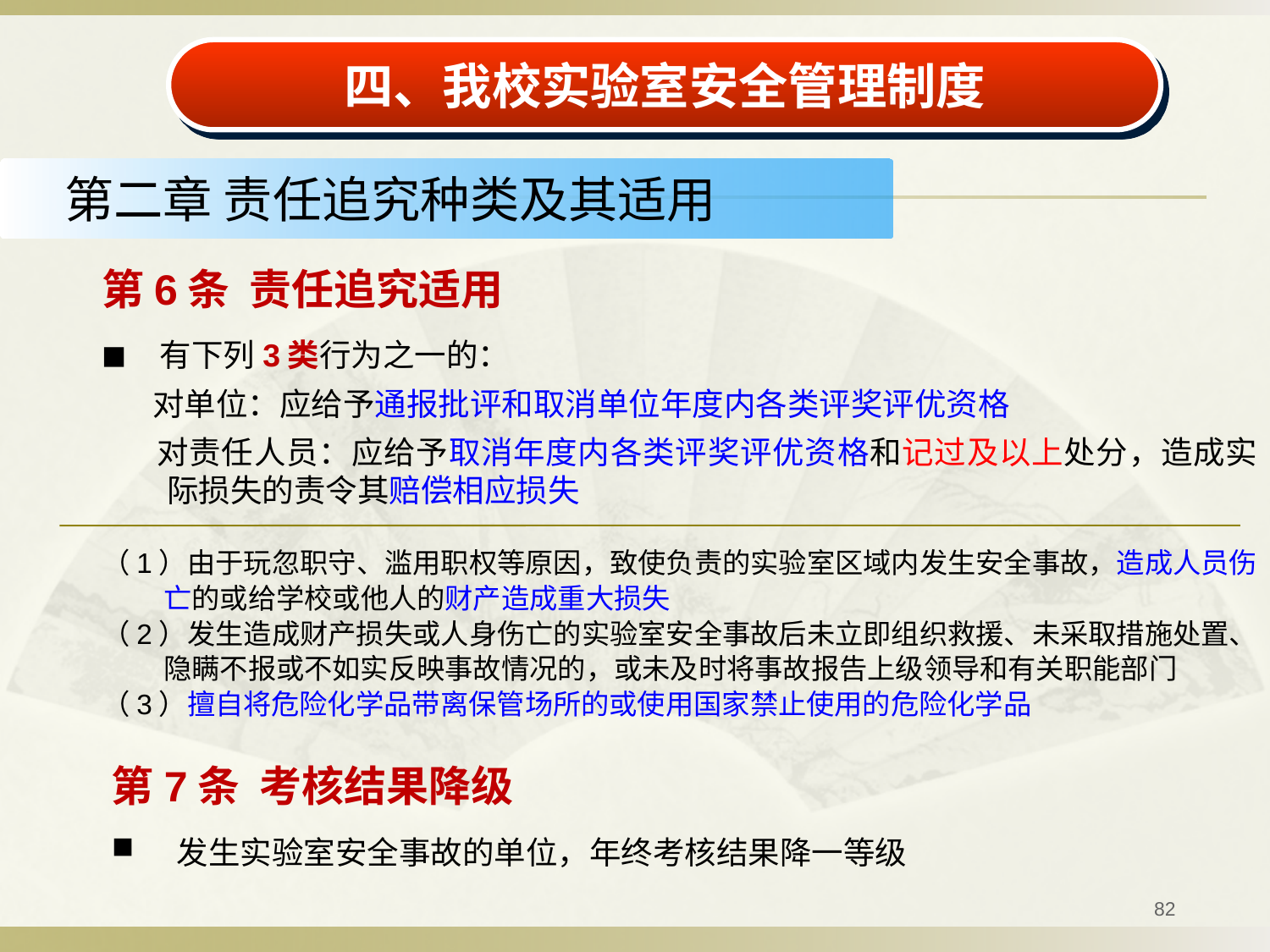

四、我校实验室安全管理制度
第二章 责任追究种类及其适用
第6条  责任追究适用
■     有下列3类行为之一的：
      对单位：应给予通报批评和取消单位年度内各类评奖评优资格
      对责任人员：应给予取消年度内各类评奖评优资格和记过及以上处分，造成实际损失的责令其赔偿相应损失

（1）由于玩忽职守、滥用职权等原因，致使负责的实验室区域内发生安全事故，造成人员伤亡的或给学校或他人的财产造成重大损失
（2）发生造成财产损失或人身伤亡的实验室安全事故后未立即组织救援、未采取措施处置、隐瞒不报或不如实反映事故情况的，或未及时将事故报告上级领导和有关职能部门
（3）擅自将危险化学品带离保管场所的或使用国家禁止使用的危险化学品

第7条  考核结果降级
发生实验室安全事故的单位，年终考核结果降一等级
82